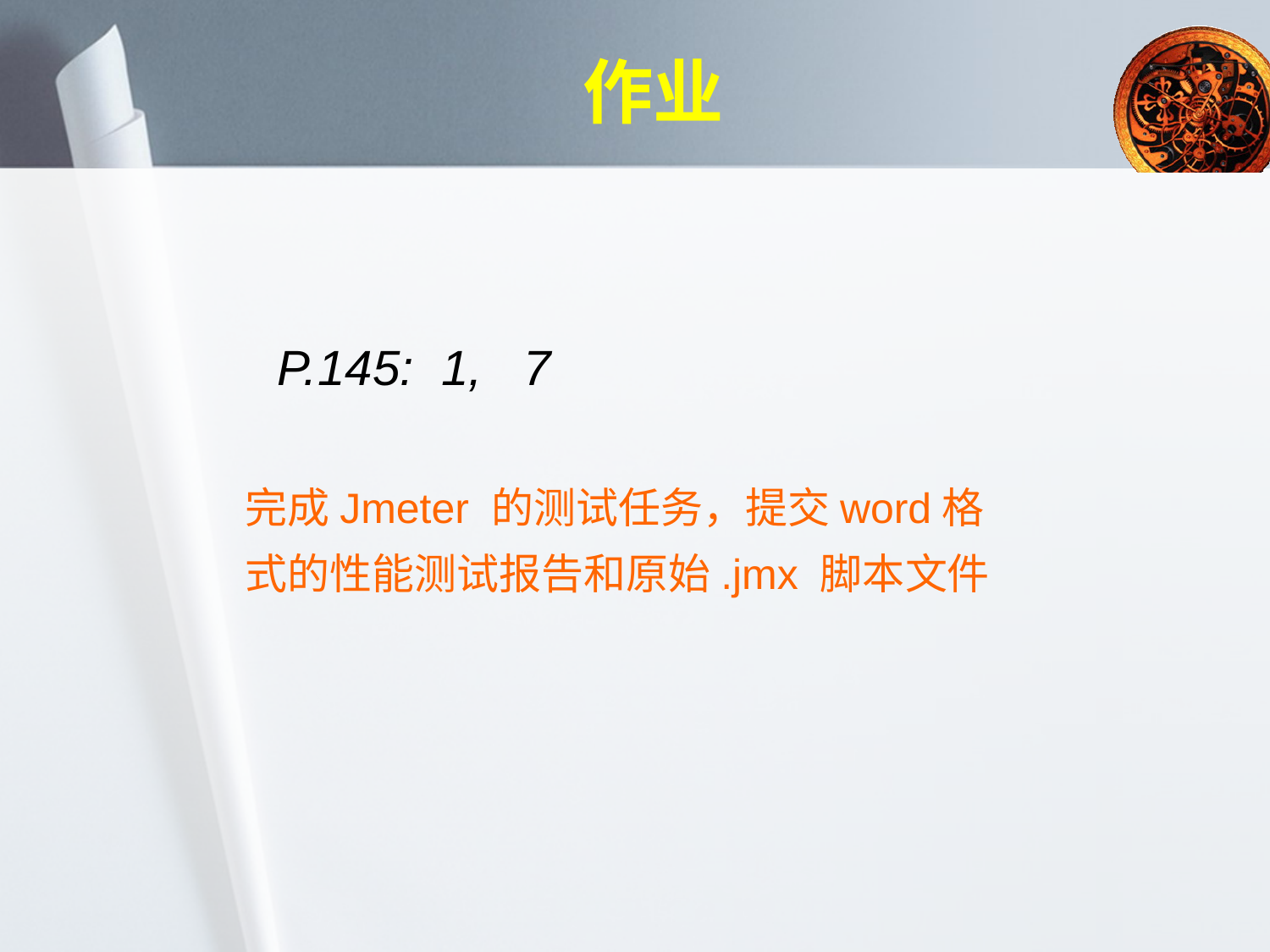

# 作业
P.145:  1,   7
完成Jmeter 的测试任务，提交word格式的性能测试报告和原始.jmx 脚本文件